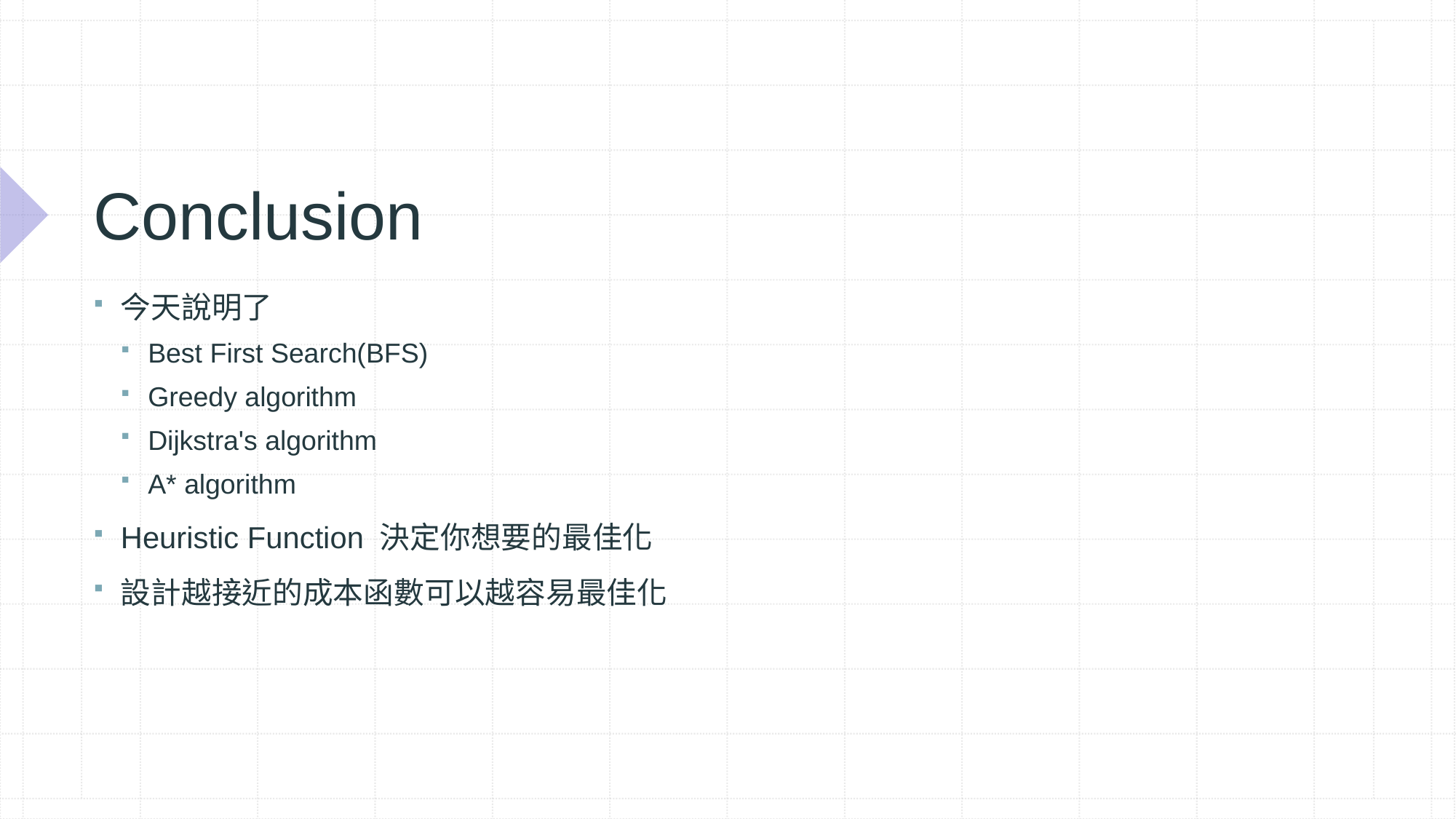

# Conclusion
今天說明了
Best First Search(BFS)
Greedy algorithm
Dijkstra's algorithm
A* algorithm
Heuristic Function 決定你想要的最佳化
設計越接近的成本函數可以越容易最佳化